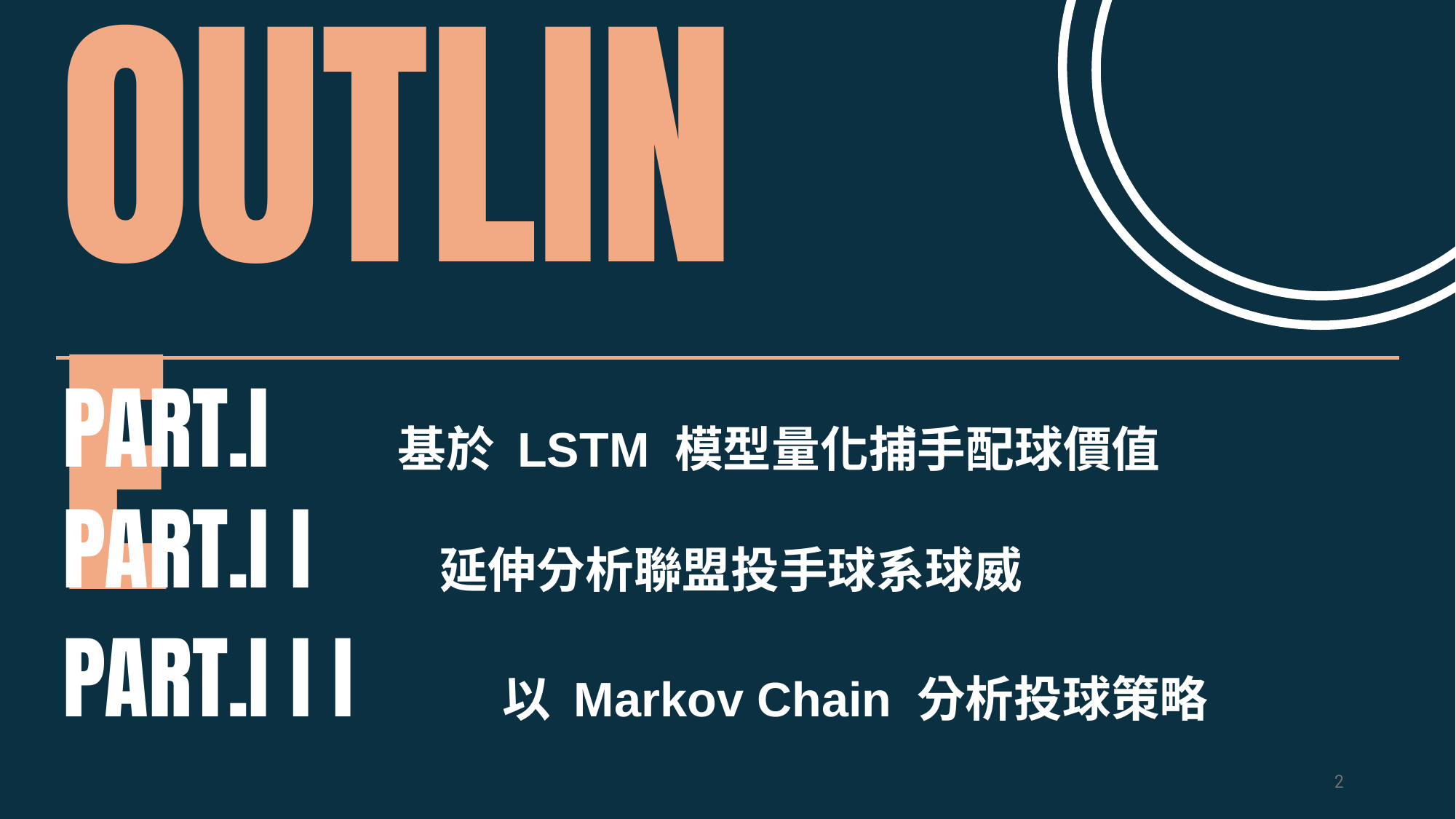

OUTLINE
PART.I     基於 LSTM 模型量化捕手配球價值
PART.I I     延伸分析聯盟投手球系球威
PART.I I I      以 Markov Chain 分析投球策略

2